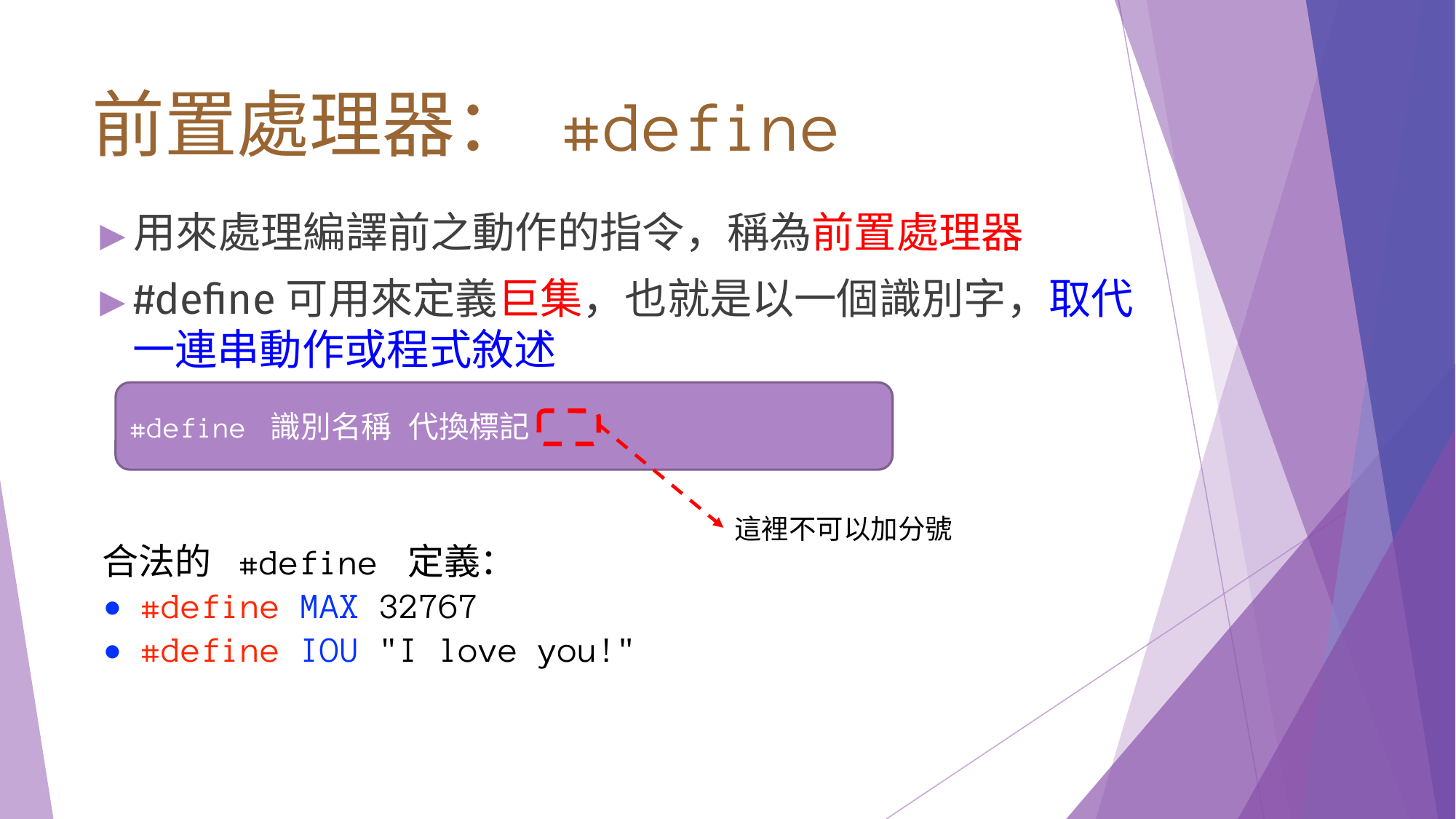

# 前置處理器： #define
⽤來處理編譯前之動作的指令，稱為前置處理器
#define可⽤來定義巨集，也就是以⼀個識別字，取代⼀連串動作或程式敘述
#define 識別名稱 代換標記

這裡不可以加分號
合法的 #define 定義：
• #define MAX 32767
• #define IOU "I love you!"